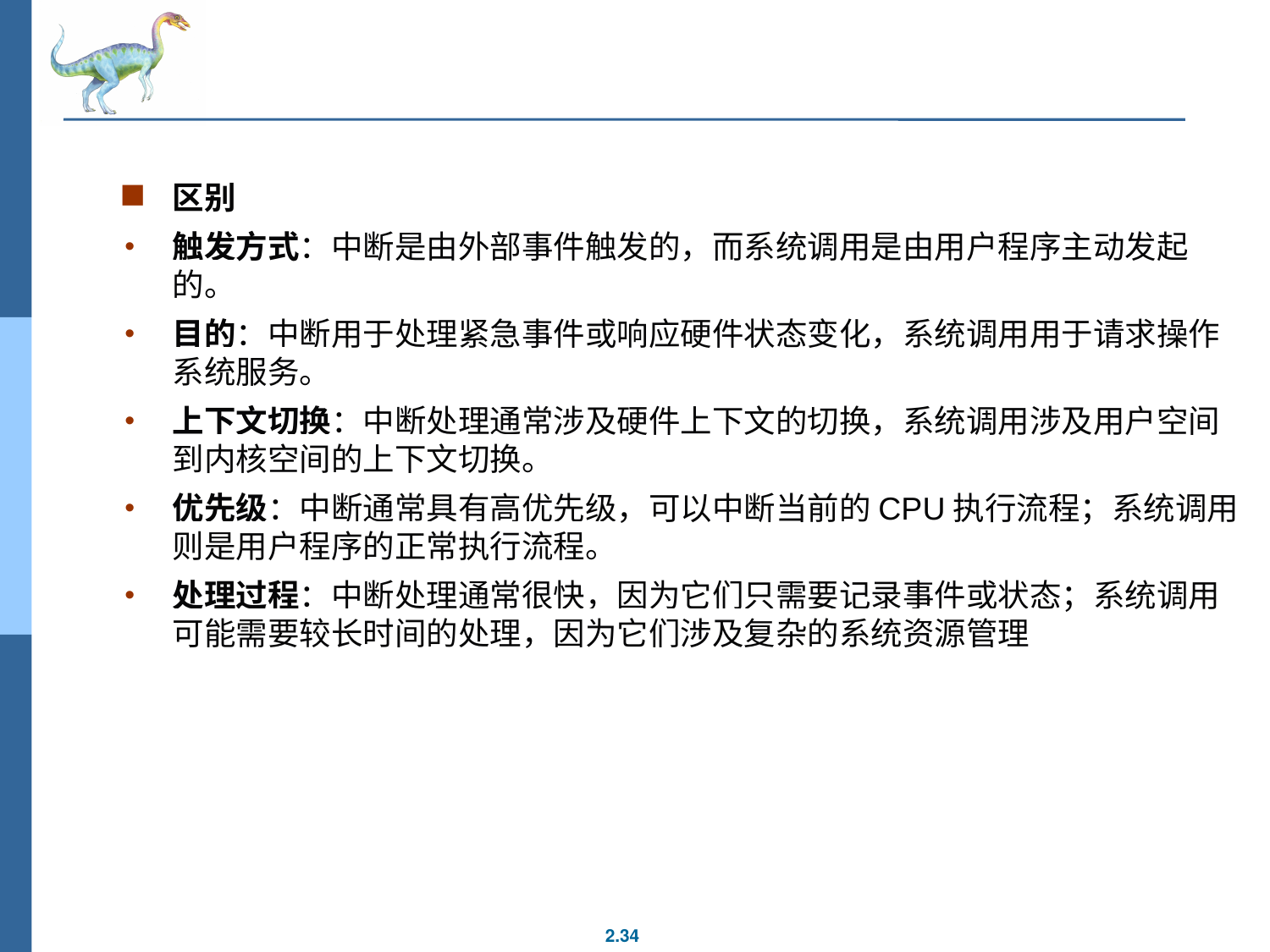

#
区别
触发方式：中断是由外部事件触发的，而系统调用是由用户程序主动发起的。
目的：中断用于处理紧急事件或响应硬件状态变化，系统调用用于请求操作系统服务。
上下文切换：中断处理通常涉及硬件上下文的切换，系统调用涉及用户空间到内核空间的上下文切换。
优先级：中断通常具有高优先级，可以中断当前的CPU执行流程；系统调用则是用户程序的正常执行流程。
处理过程：中断处理通常很快，因为它们只需要记录事件或状态；系统调用可能需要较长时间的处理，因为它们涉及复杂的系统资源管理